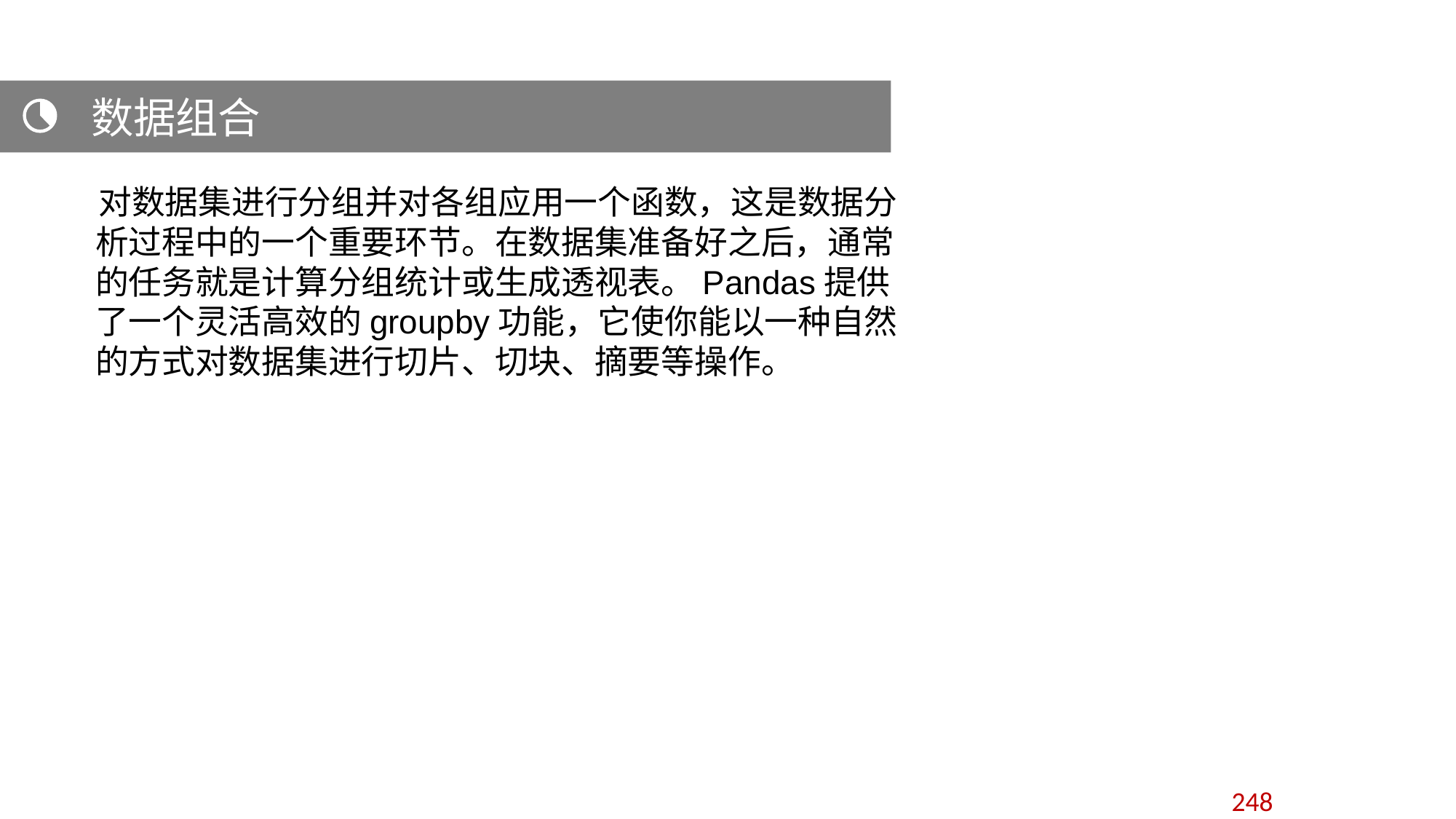

数据组合

   对数据集进行分组并对各组应用一个函数，这是数据分析过程中的一个重要环节。在数据集准备好之后，通常的任务就是计算分组统计或生成透视表。Pandas提供了一个灵活高效的groupby功能，它使你能以一种自然的方式对数据集进行切片、切块、摘要等操作。

248